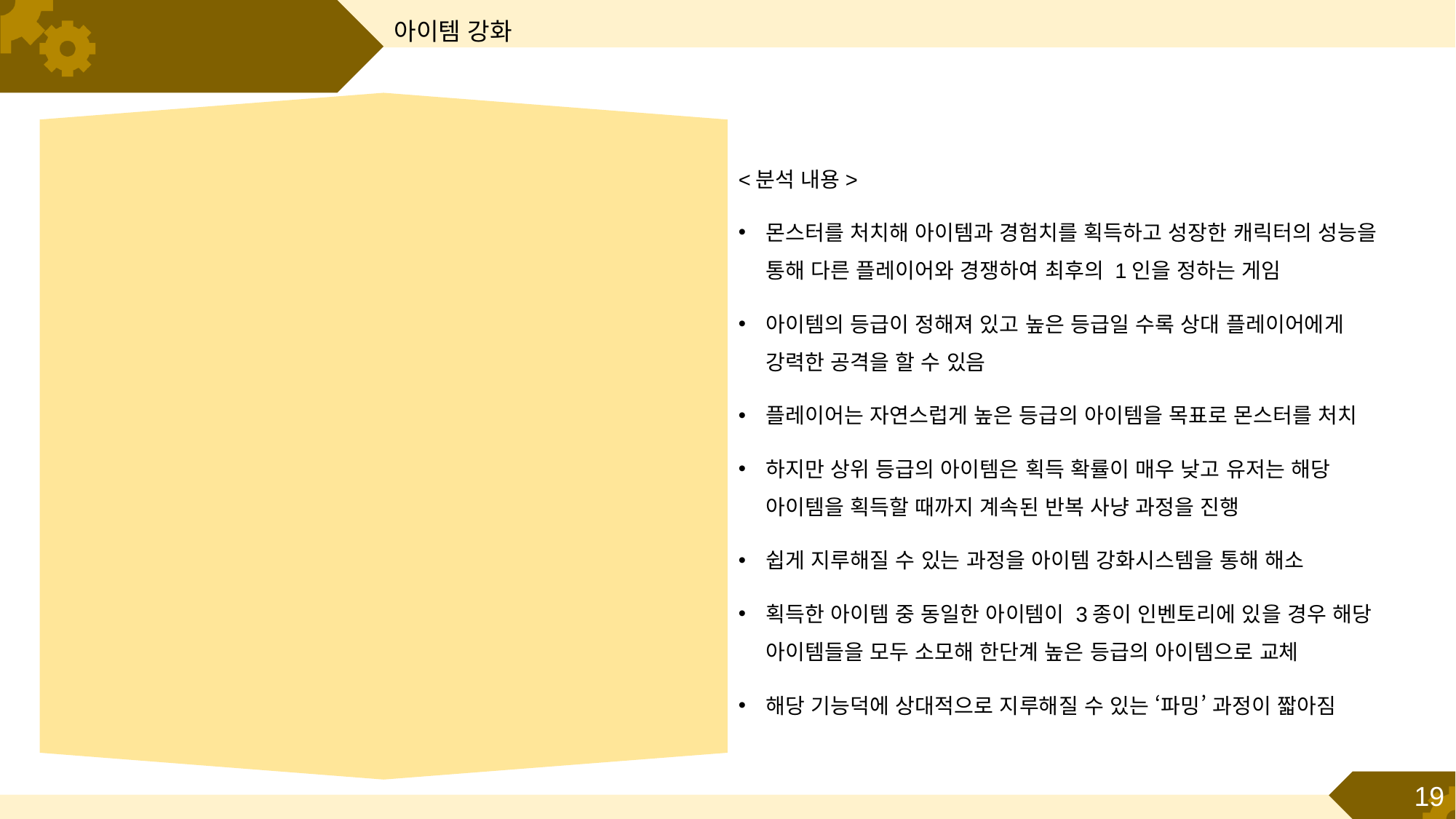

아이템 강화
#
<분석 내용>
몬스터를 처치해 아이템과 경험치를 획득하고 성장한 캐릭터의 성능을 통해 다른 플레이어와 경쟁하여 최후의 1인을 정하는 게임
아이템의 등급이 정해져 있고 높은 등급일 수록 상대 플레이어에게 강력한 공격을 할 수 있음
플레이어는 자연스럽게 높은 등급의 아이템을 목표로 몬스터를 처치
하지만 상위 등급의 아이템은 획득 확률이 매우 낮고 유저는 해당 아이템을 획득할 때까지 계속된 반복 사냥 과정을 진행
쉽게 지루해질 수 있는 과정을 아이템 강화시스템을 통해 해소
획득한 아이템 중 동일한 아이템이 3종이 인벤토리에 있을 경우 해당 아이템들을 모두 소모해 한단계 높은 등급의 아이템으로 교체
해당 기능덕에 상대적으로 지루해질 수 있는 ‘파밍’ 과정이 짧아짐

19